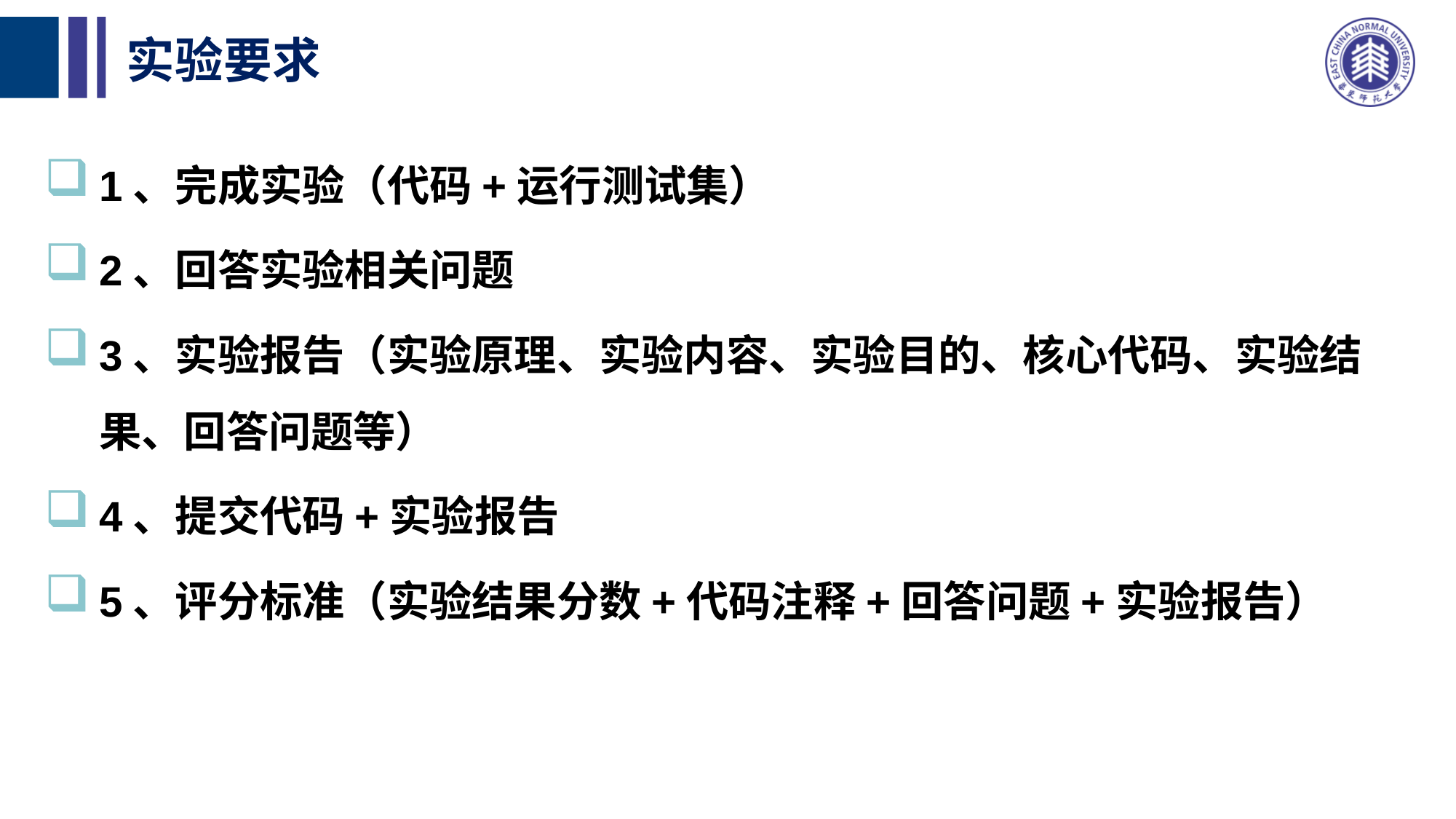

# 实验要求
1、完成实验（代码+运行测试集）
2、回答实验相关问题
3、实验报告（实验原理、实验内容、实验目的、核心代码、实验结果、回答问题等）
4、提交代码+实验报告
5、评分标准（实验结果分数+代码注释+回答问题+实验报告）